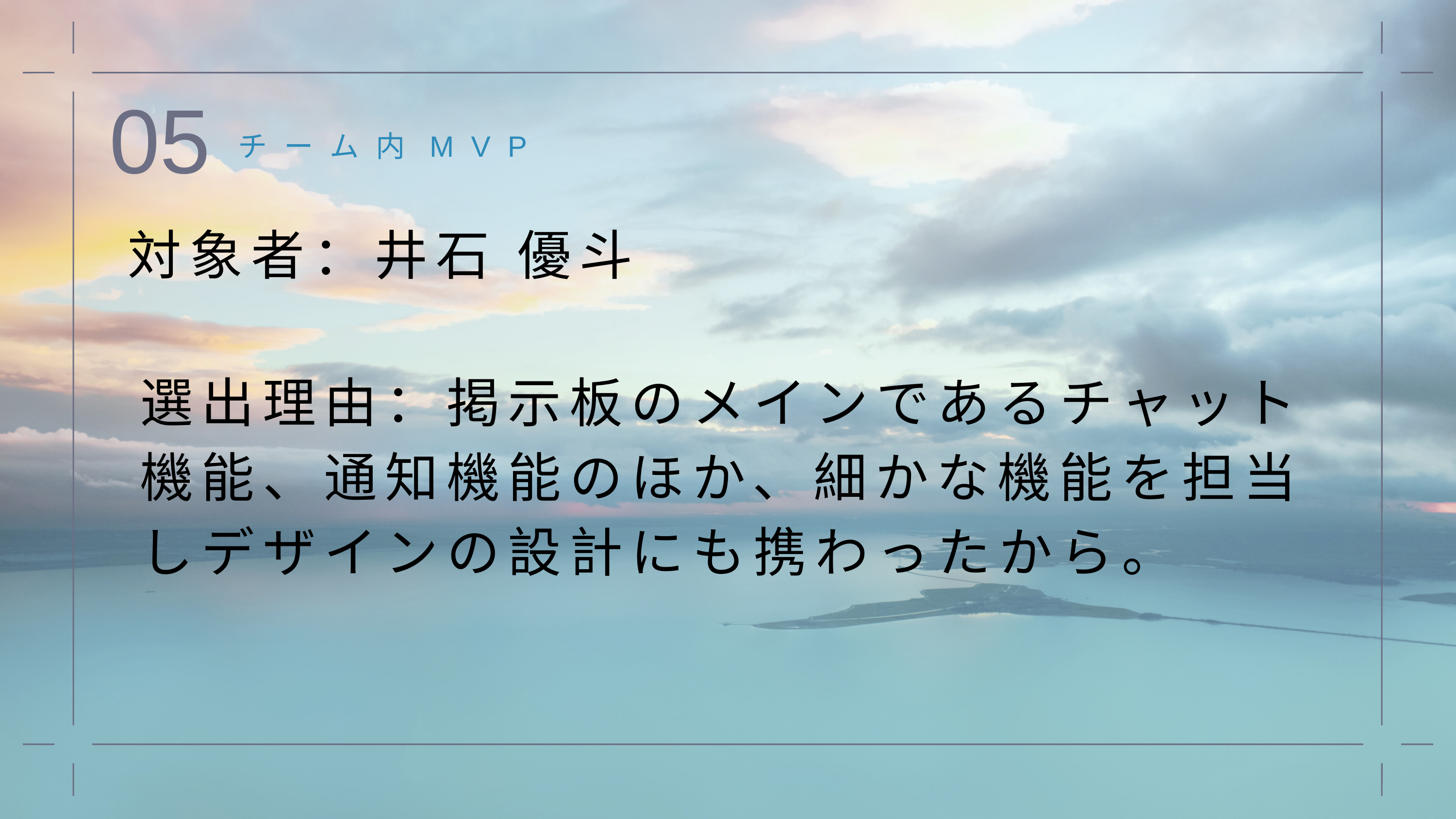

05

チーム内MVP
対象者：井石 優斗
選出理由：掲示板のメインであるチャット機能、通知機能のほか、細かな機能を担当しデザインの設計にも携わったから。